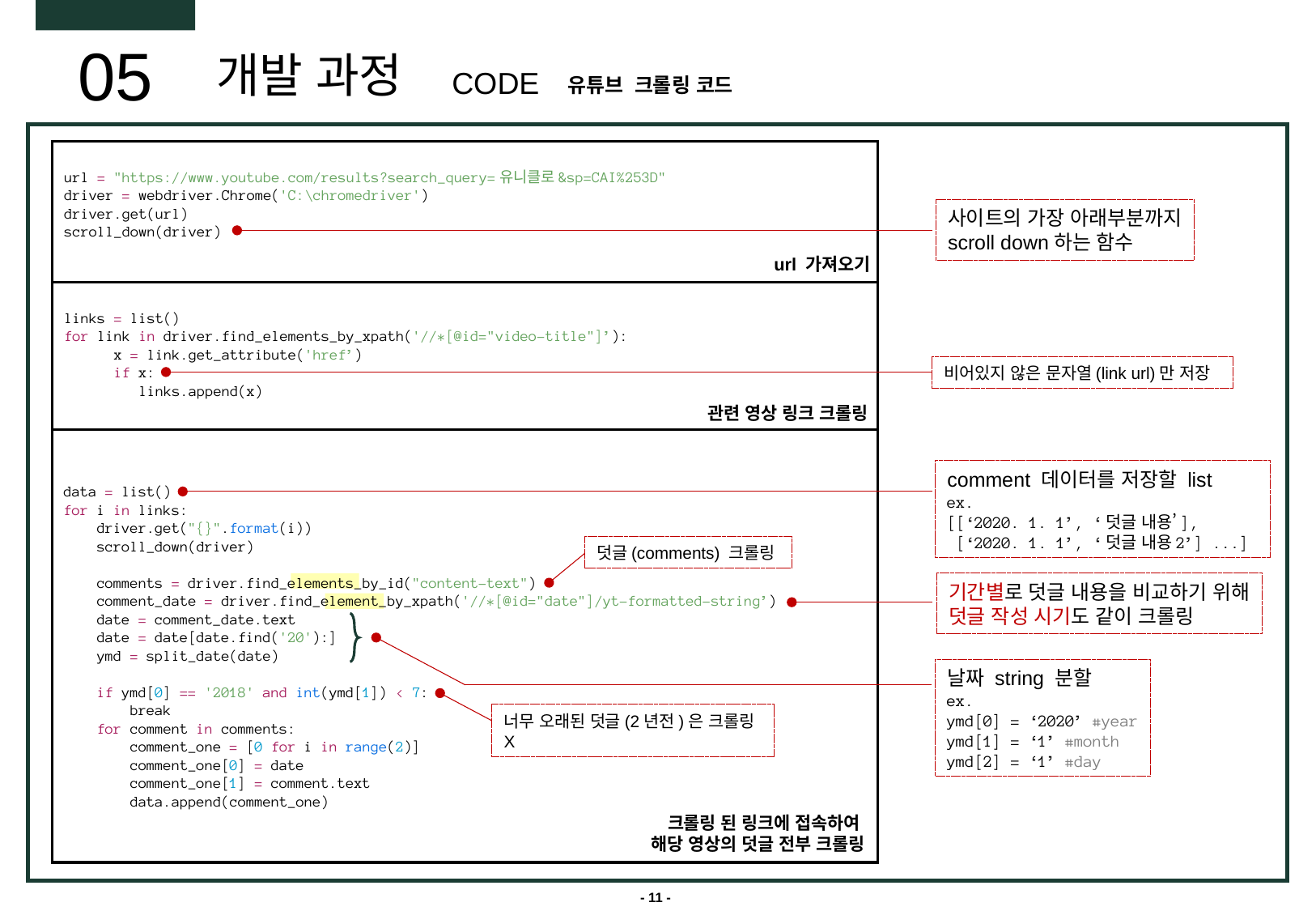

05
개발 과정
CODE
유튜브  크롤링 코드

url = "https://www.youtube.com/results?search_query=유니클로&sp=CAI%253D"
driver = webdriver.Chrome('C:\chromedriver')
driver.get(url)
scroll_down(driver)

사이트의 가장 아래부분까지
scroll down하는 함수
url 가져오기
links = list()
for link in driver.find_elements_by_xpath('//*[@id="video-title"]’):
      x = link.get_attribute('href’)
      if x:
         links.append(x)
비어있지 않은 문자열(link url)만 저장
관련 영상 링크 크롤링
comment 데이터를 저장할 list
ex.
[[‘2020. 1. 1’, ‘덧글 내용’],
 [‘2020. 1. 1’, ‘덧글 내용2’] ...]
data = list()
for i in links:
    driver.get("{}".format(i))
    scroll_down(driver)

    comments = driver.find_elements_by_id("content-text")
    comment_date = driver.find_element_by_xpath('//*[@id="date"]/yt-formatted-string’)
    date = comment_date.text
    date = date[date.find('20'):]
    ymd = split_date(date)

    if ymd[0] == '2018' and int(ymd[1]) < 7:
        break
    for comment in comments:
        comment_one = [0 for i in range(2)]
        comment_one[0] = date
        comment_one[1] = comment.text
        data.append(comment_one)
덧글(comments) 크롤링

기간별로 덧글 내용을 비교하기 위해
덧글 작성 시기도 같이 크롤링

날짜 string 분할
ex.
ymd[0] = ‘2020’ #year
ymd[1] = ‘1’ #month
ymd[2] = ‘1’ #day
너무 오래된 덧글(2년전)은 크롤링 X
크롤링 된 링크에 접속하여
해당 영상의 덧글 전부 크롤링
- 11 -